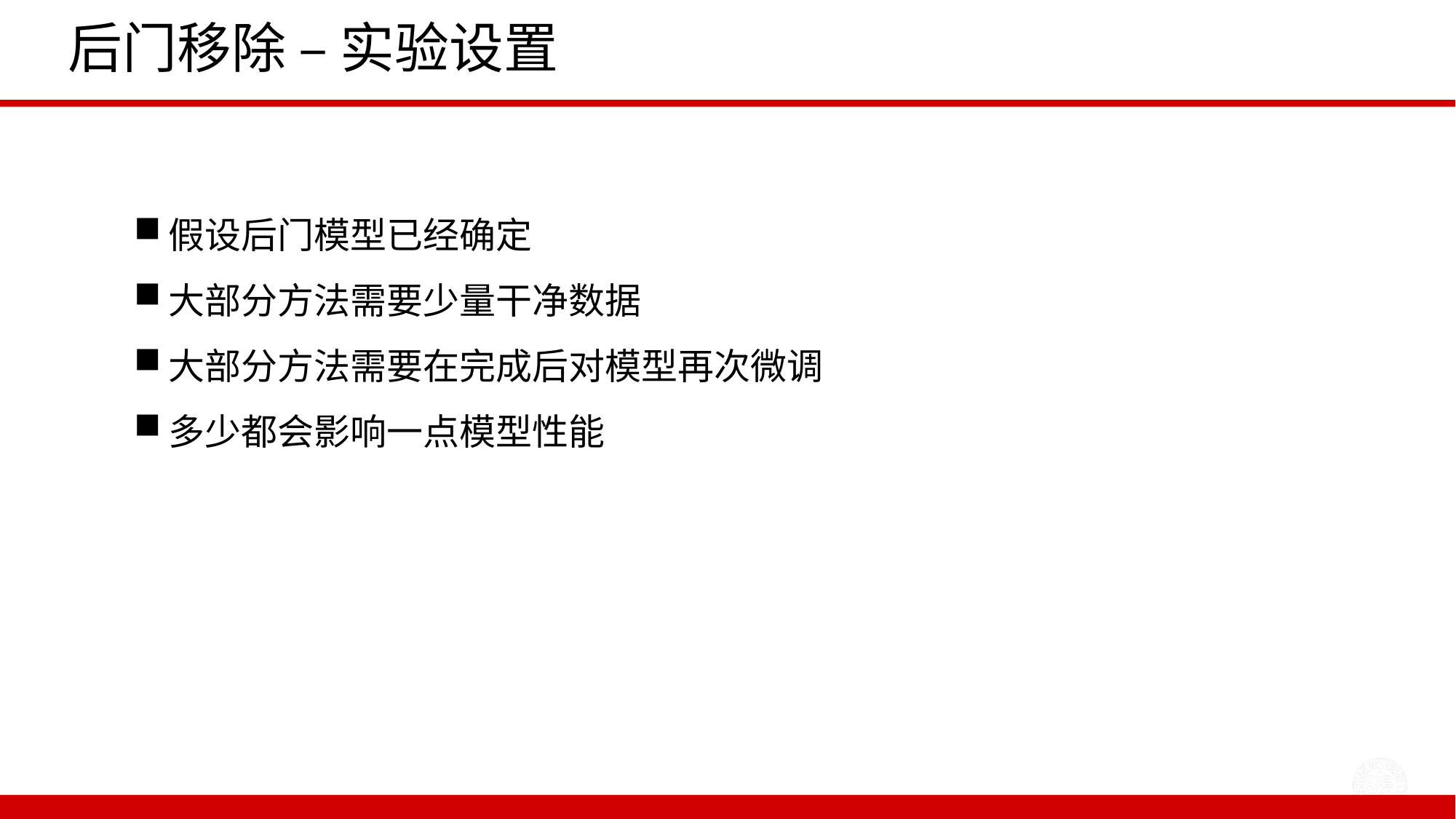

# 后门移除 – 实验设置
假设后门模型已经确定
大部分方法需要少量干净数据
大部分方法需要在完成后对模型再次微调
多少都会影响一点模型性能